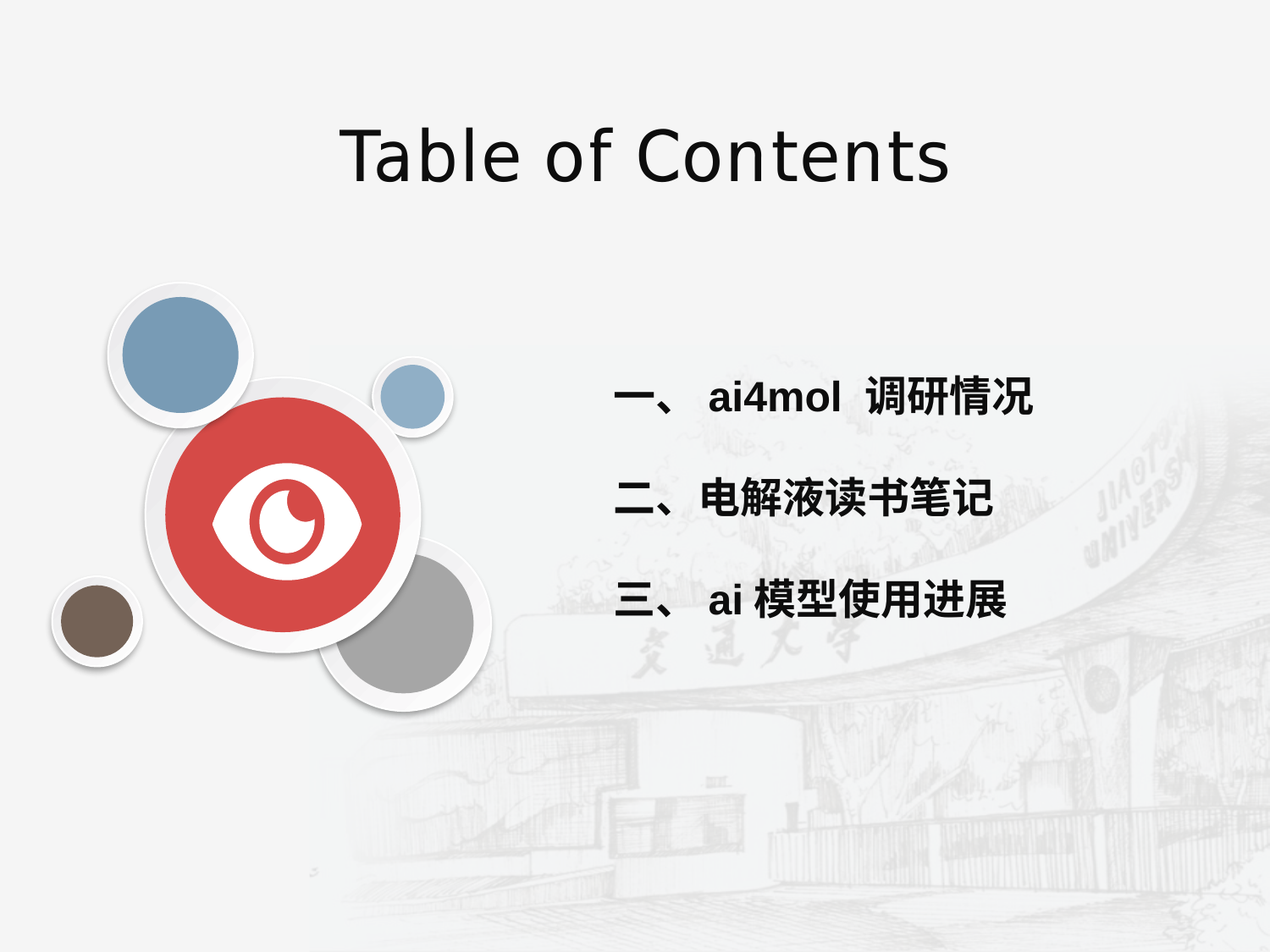

Table of Contents

一、ai4mol 调研情况
二、电解液读书笔记
三、ai模型使用进展